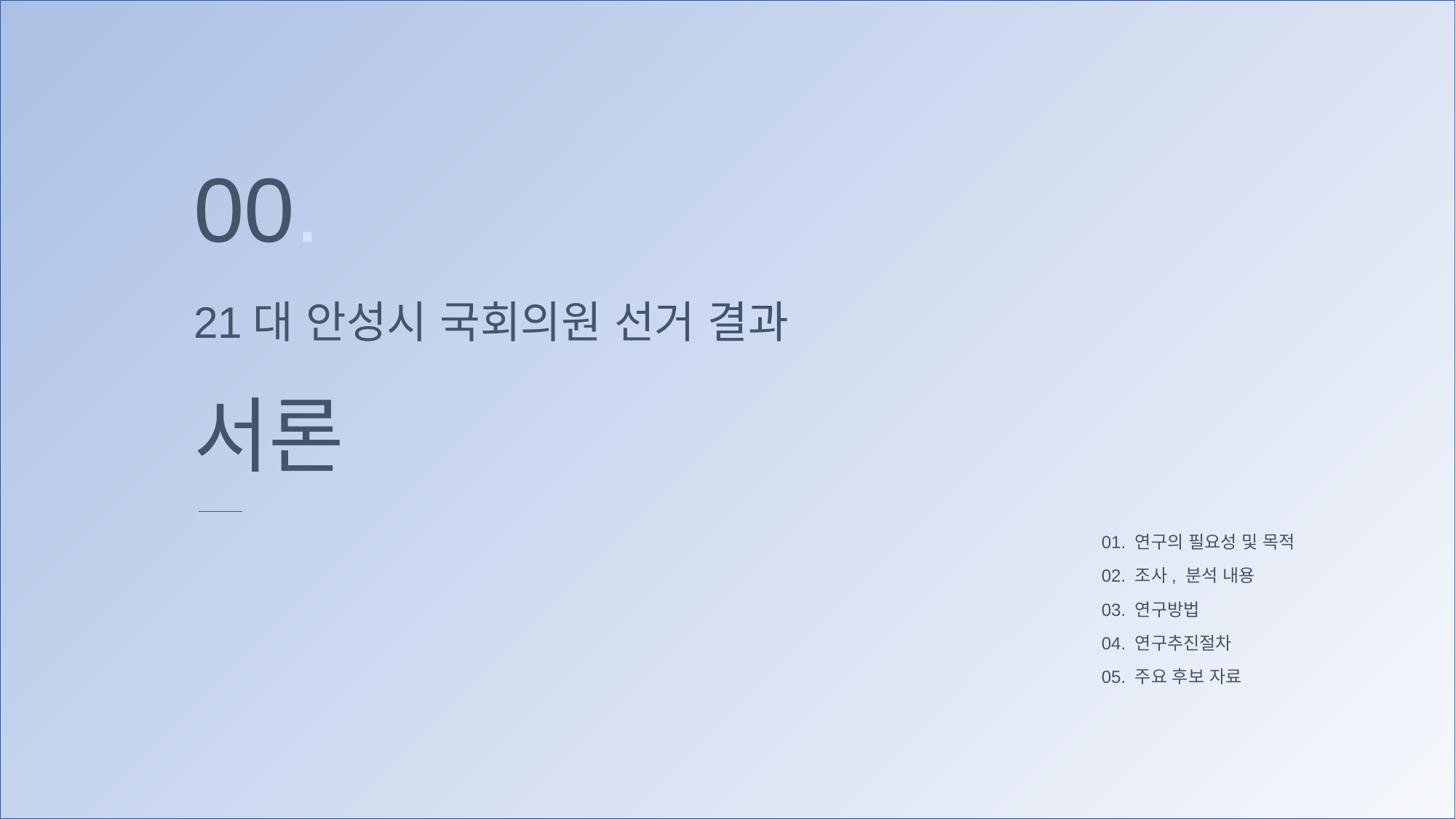

00.
21대 안성시 국회의원 선거 결과

서론
01. 연구의 필요성 및 목적
02. 조사, 분석 내용
03. 연구방법
04. 연구추진절차
05. 주요 후보 자료